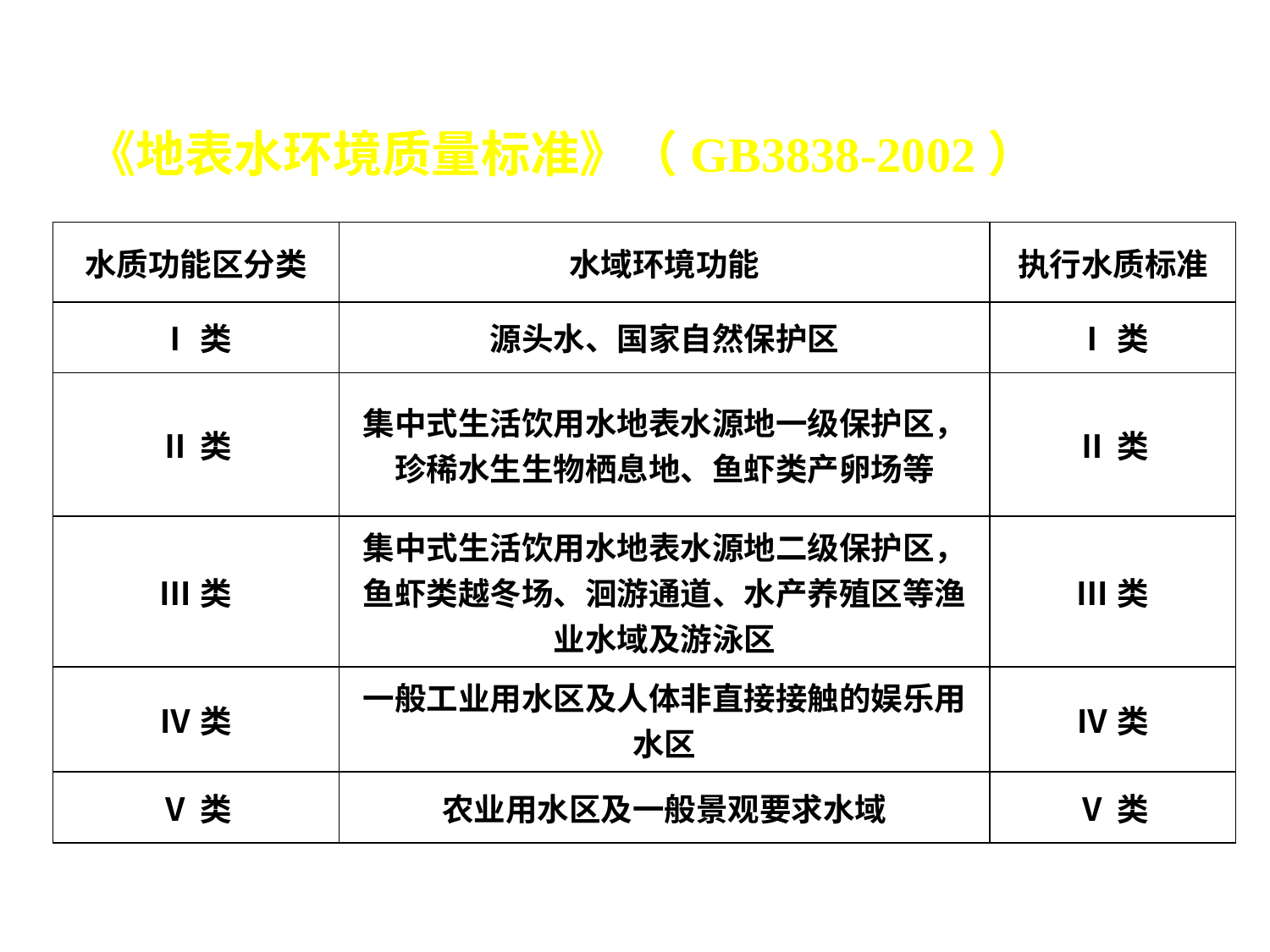

《地表水环境质量标准》（GB3838-2002）
| 水质功能区分类 | 水域环境功能 | 执行水质标准 |
| --- | --- | --- |
| Ⅰ类 | 源头水、国家自然保护区 | Ⅰ类 |
| Ⅱ类 | 集中式生活饮用水地表水源地一级保护区，珍稀水生生物栖息地、鱼虾类产卵场等 | Ⅱ类 |
| Ⅲ类 | 集中式生活饮用水地表水源地二级保护区，鱼虾类越冬场、洄游通道、水产养殖区等渔业水域及游泳区 | Ⅲ类 |
| Ⅳ类 | 一般工业用水区及人体非直接接触的娱乐用水区 | Ⅳ类 |
| Ⅴ类 | 农业用水区及一般景观要求水域 | Ⅴ类 |